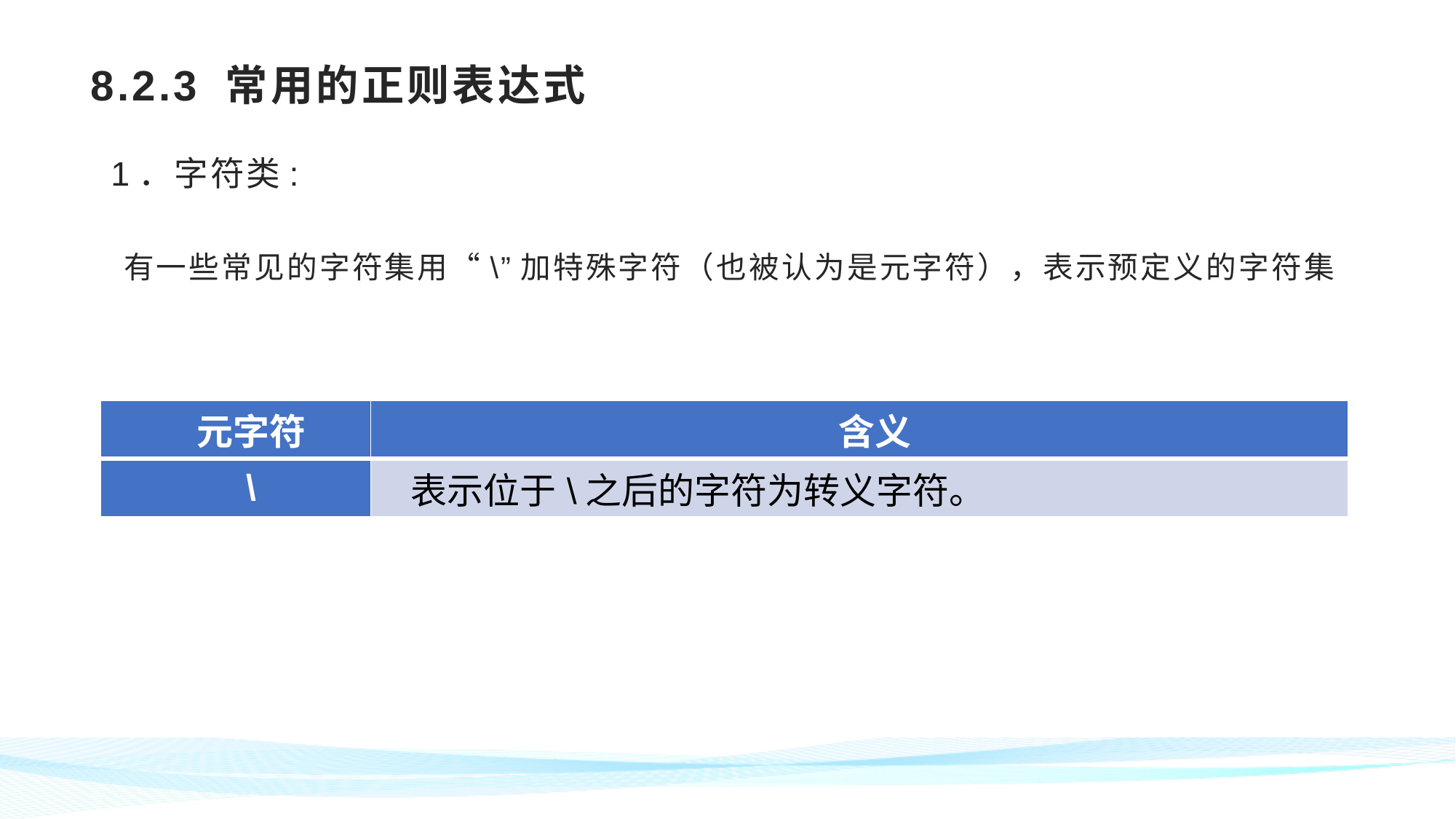

# 8.2.3 常用的正则表达式
1．字符类:
有一些常见的字符集用“\”加特殊字符（也被认为是元字符），表示预定义的字符集
| 元字符 | 含义 |
| --- | --- |
| \ | 表示位于\之后的字符为转义字符。 |